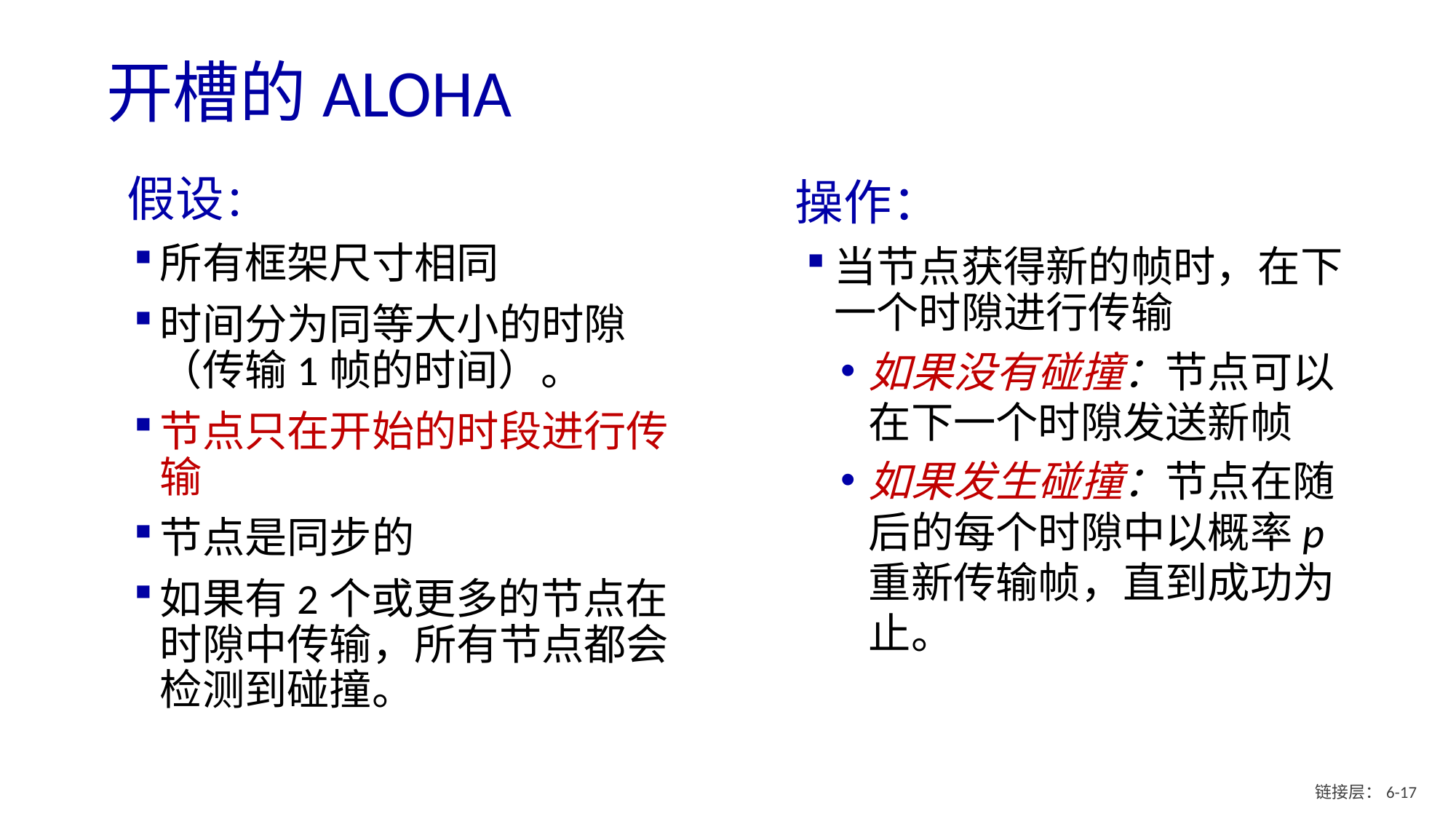

# 开槽的ALOHA
假设：
所有框架尺寸相同
时间分为同等大小的时隙（传输1帧的时间）。
节点只在开始的时段进行传输
节点是同步的
如果有2个或更多的节点在时隙中传输，所有节点都会检测到碰撞。
操作：
当节点获得新的帧时，在下一个时隙进行传输
如果没有碰撞：节点可以在下一个时隙发送新帧
如果发生碰撞：节点在随后的每个时隙中以概率p重新传输帧，直到成功为止。
链接层：6-17